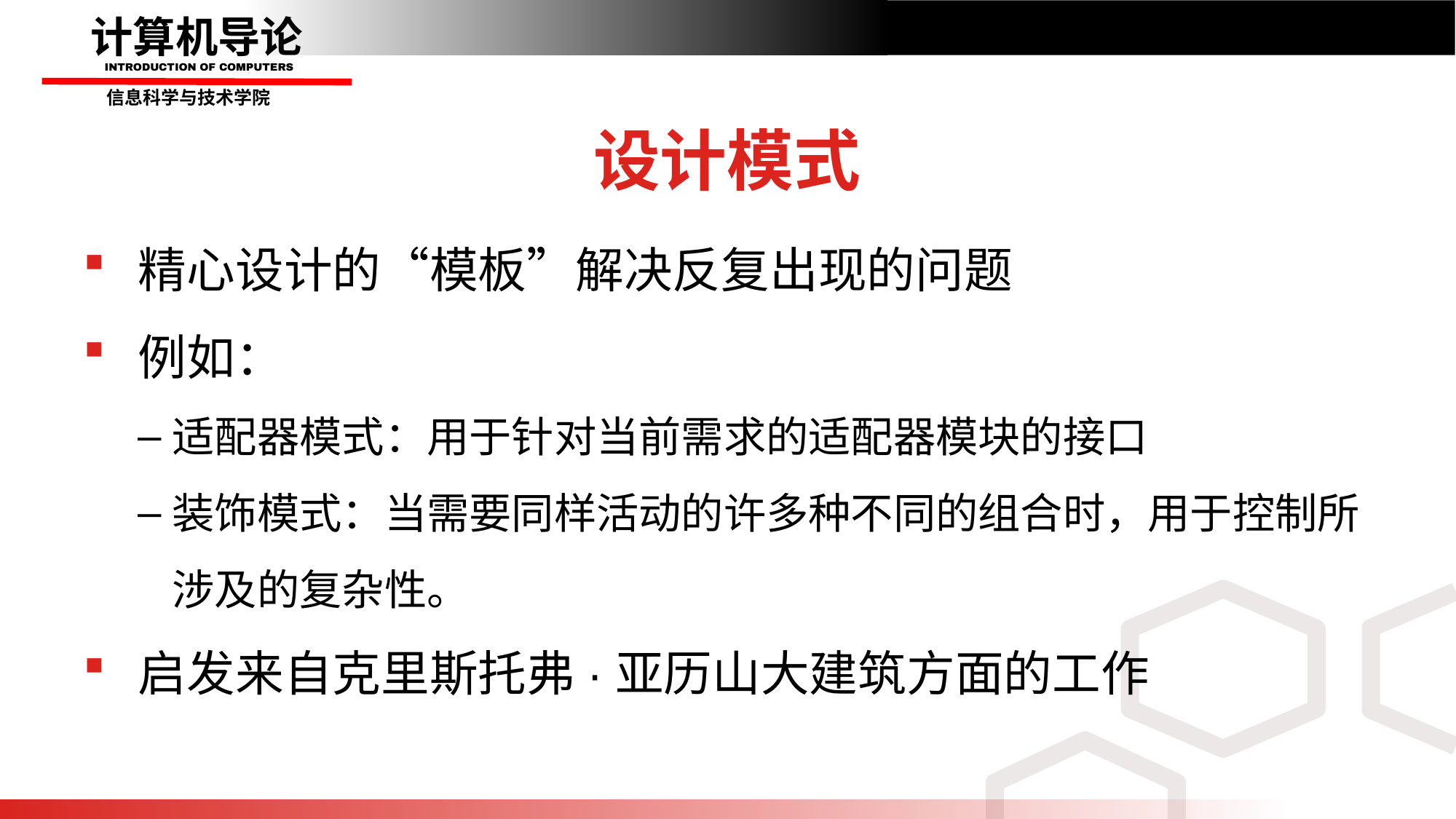

设计模式
精心设计的“模板”解决反复出现的问题
例如：
适配器模式：用于针对当前需求的适配器模块的接口
装饰模式：当需要同样活动的许多种不同的组合时，用于控制所涉及的复杂性。
启发来自克里斯托弗·亚历山大建筑方面的工作